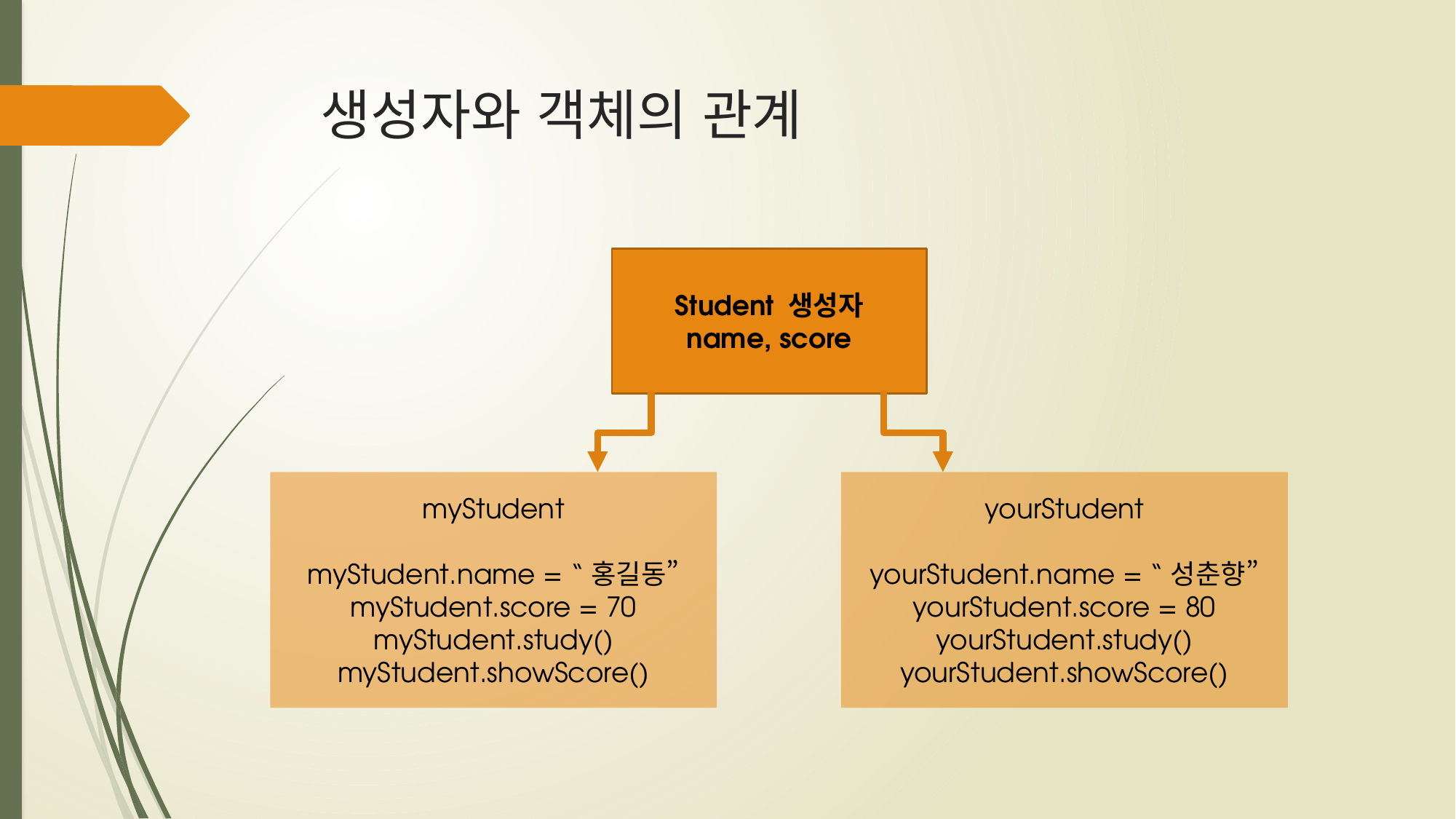

# 생성자와 객체의 관계
Student 생성자
name, score

myStudent

myStudent.name = “홍길동”
myStudent.score = 70
myStudent.study()
myStudent.showScore()
yourStudent

yourStudent.name = “성춘향”
yourStudent.score = 80
yourStudent.study()
yourStudent.showScore()